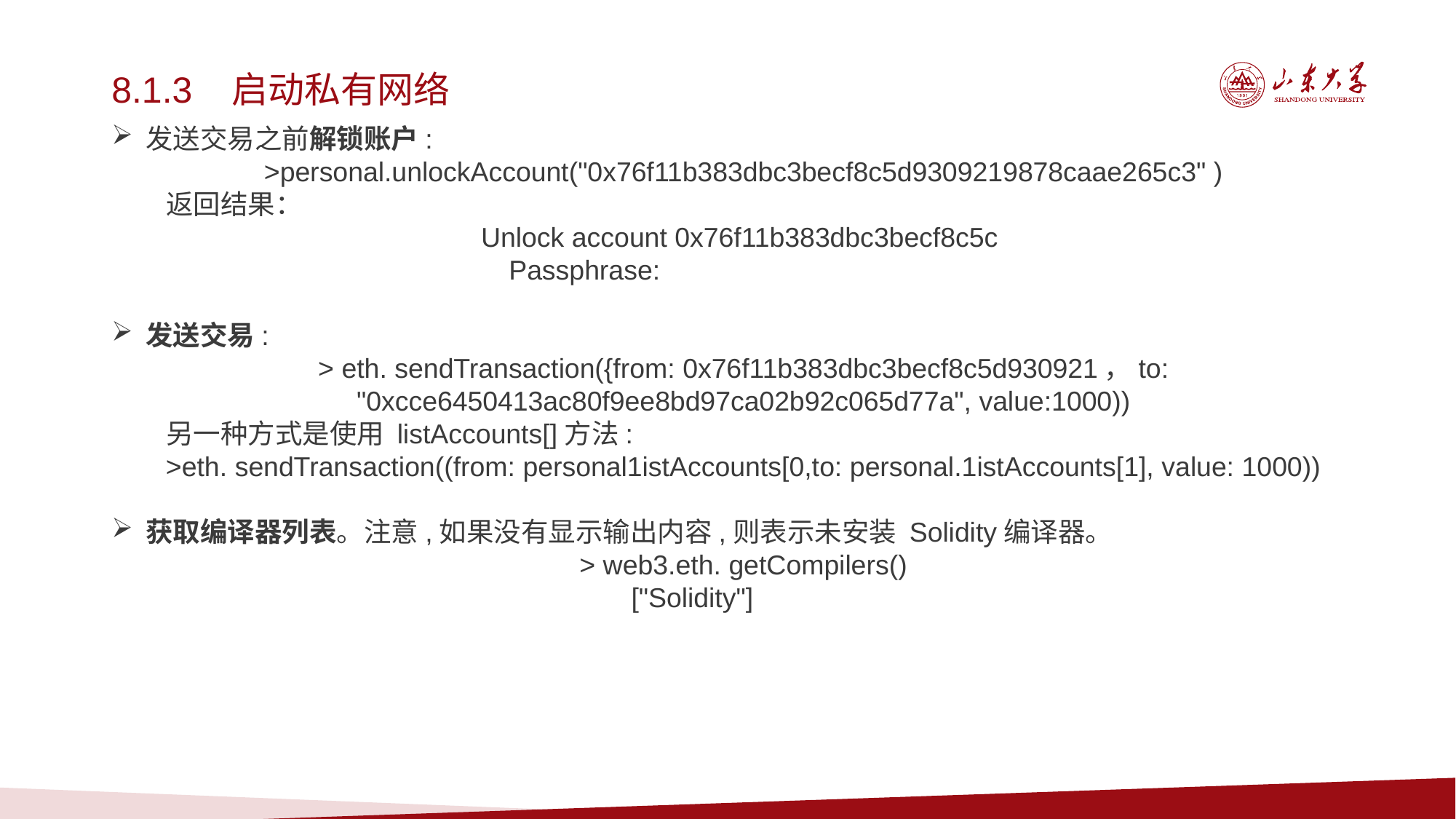

8.1.3   启动私有网络
发送交易之前解锁账户:
>personal.unlockAccount("0x76f11b383dbc3becf8c5d9309219878caae265c3" )
返回结果：
Unlock account 0x76f11b383dbc3becf8c5c
                                                    Passphrase:

发送交易:
> eth. sendTransaction({from: 0x76f11b383dbc3becf8c5d930921，to: "0xcce6450413ac80f9ee8bd97ca02b92c065d77a", value:1000))
另一种方式是使用 listAccounts[]方法:
>eth. sendTransaction((from: personal1istAccounts[0,to: personal.1istAccounts[1], value: 1000))

获取编译器列表。注意,如果没有显示输出内容,则表示未安装 Solidity编译器。
 > web3.eth. getCompilers()
                                                                    ["Solidity"]